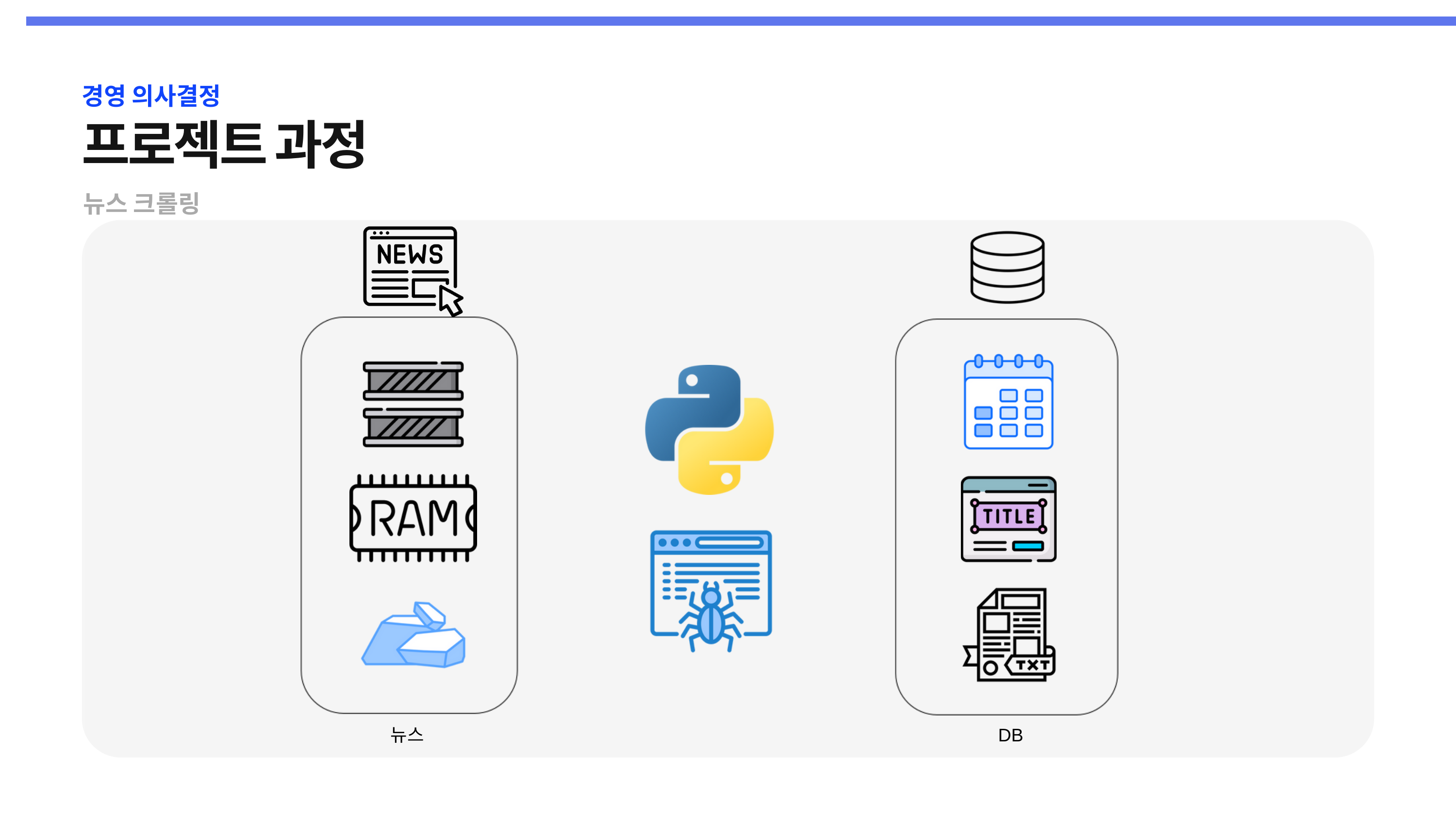

경영 의사결정

프로젝트 과정

뉴스 크롤링

뉴스

DB